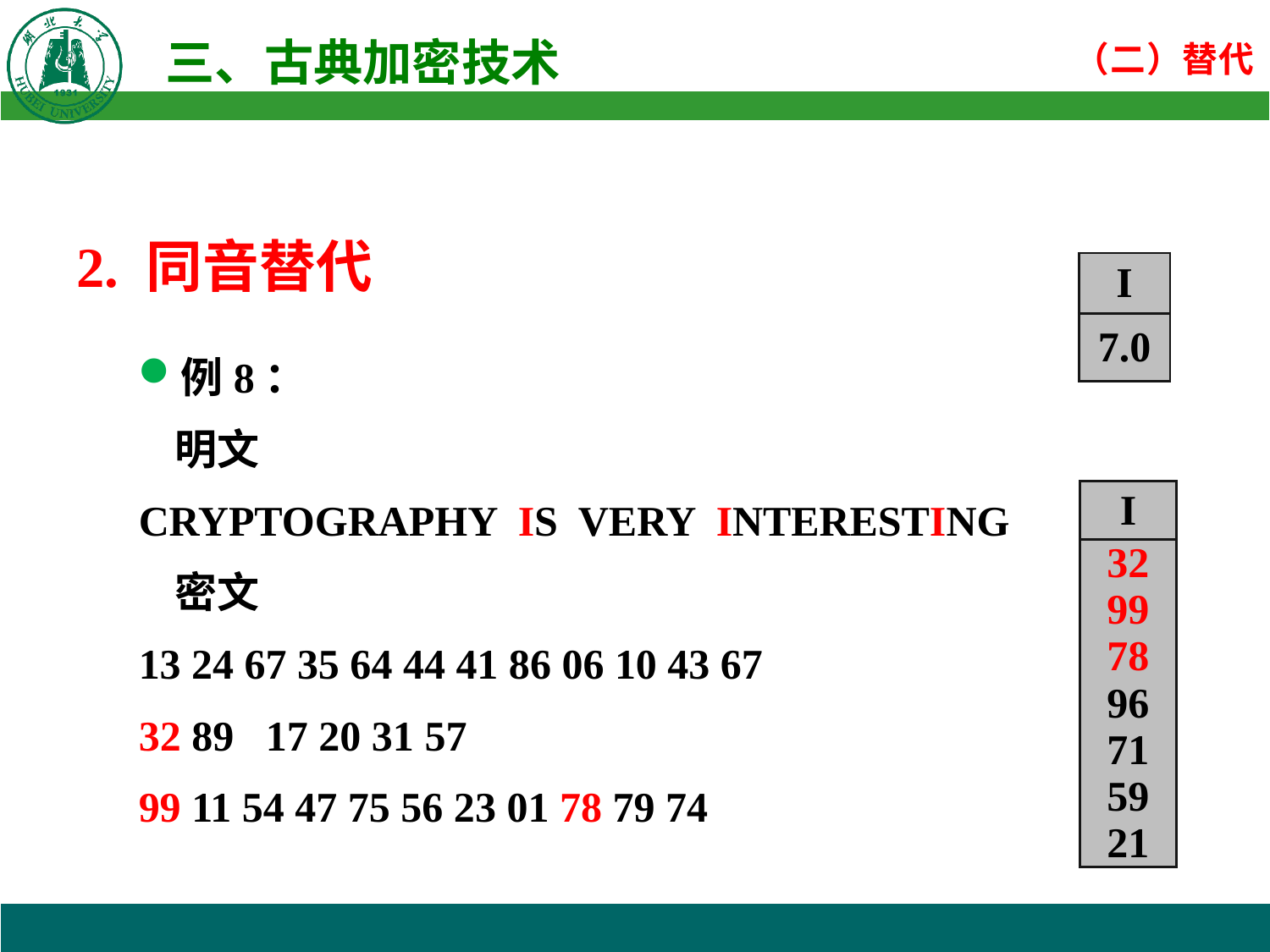

2. 同音替代
例8：
明文
CRYPTOGRAPHY  IS  VERY  INTERESTING
密文
13 24 67 35 64 44 41 86 06 10 43 67
	32 89	17 20 31 57
99 11 54 47 75 56 23 01 78 79 74

| I |
| --- |
| 7.0 |
| I |
| --- |
| 32 99 78 96 71 59 21 |